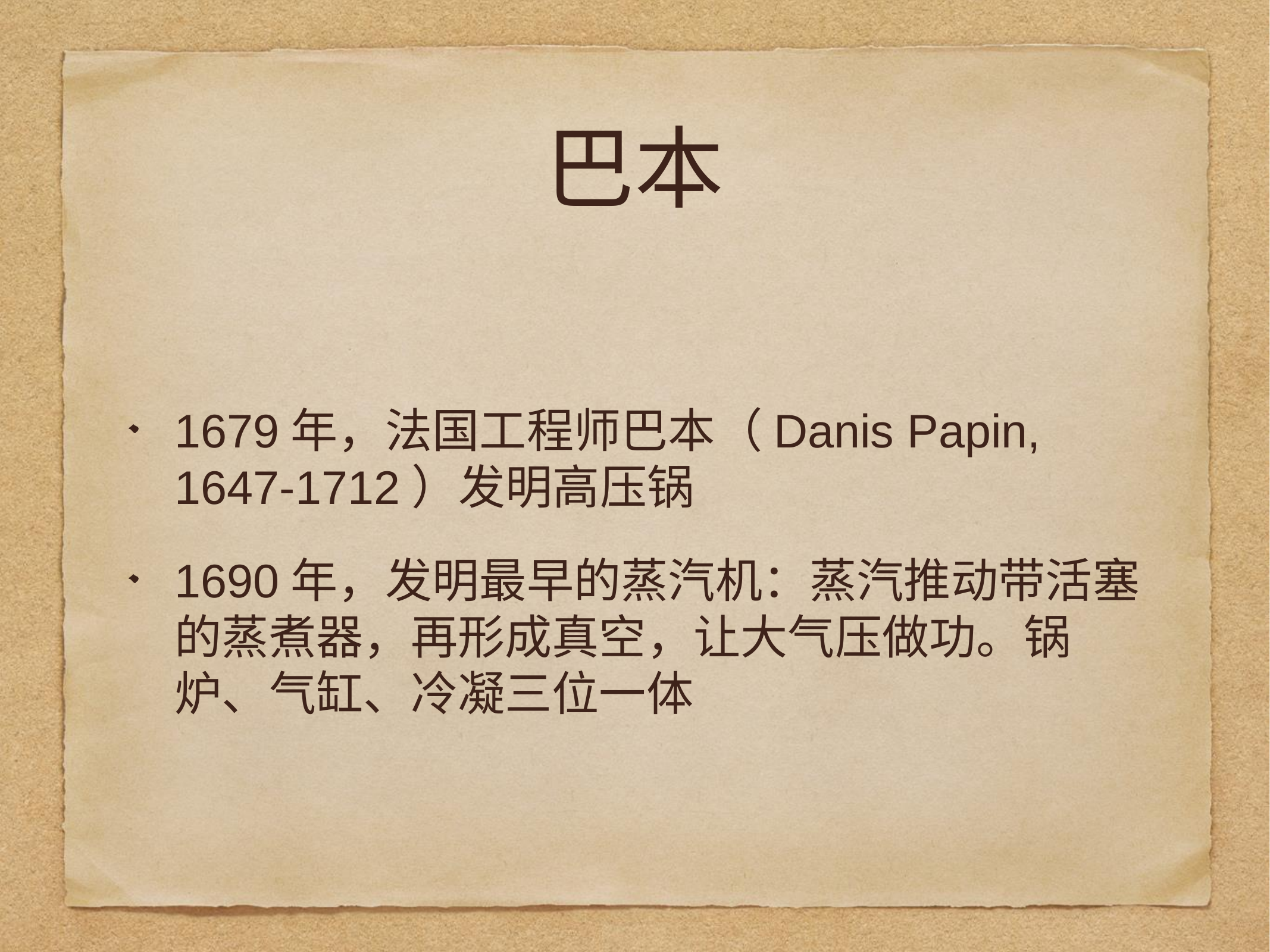

# 巴本
1679年，法国工程师巴本（Danis Papin, 1647-1712）发明高压锅
1690年，发明最早的蒸汽机：蒸汽推动带活塞的蒸煮器，再形成真空，让大气压做功。锅炉、气缸、冷凝三位一体